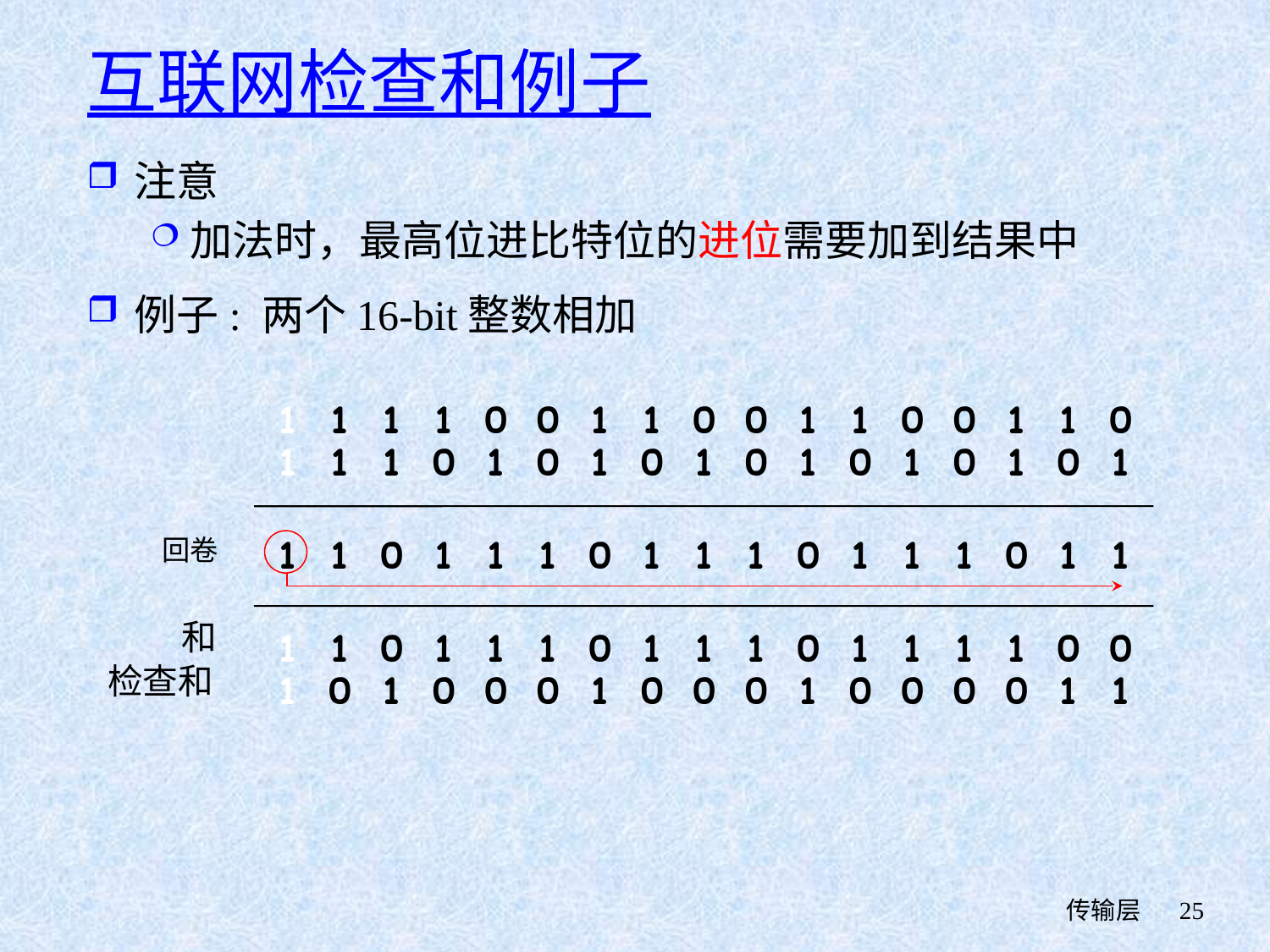

# 互联网检查和例子
注意
加法时，最高位进比特位的进位需要加到结果中
例子: 两个16-bit整数相加
1  1  1  1  0  0  1  1  0  0  1  1  0  0  1  1  0
1  1  1  0  1  0  1  0  1  0  1  0  1  0  1  0  1

1  1  0  1  1  1  0  1  1  1  0  1  1  1  0  1  1

1  1  0  1  1  1  0  1  1  1  0  1  1  1  1  0  0
1  0  1  0  0  0  1  0  0  0  1  0  0  0  0  1  1

回卷

和
检查和
 传输层
25